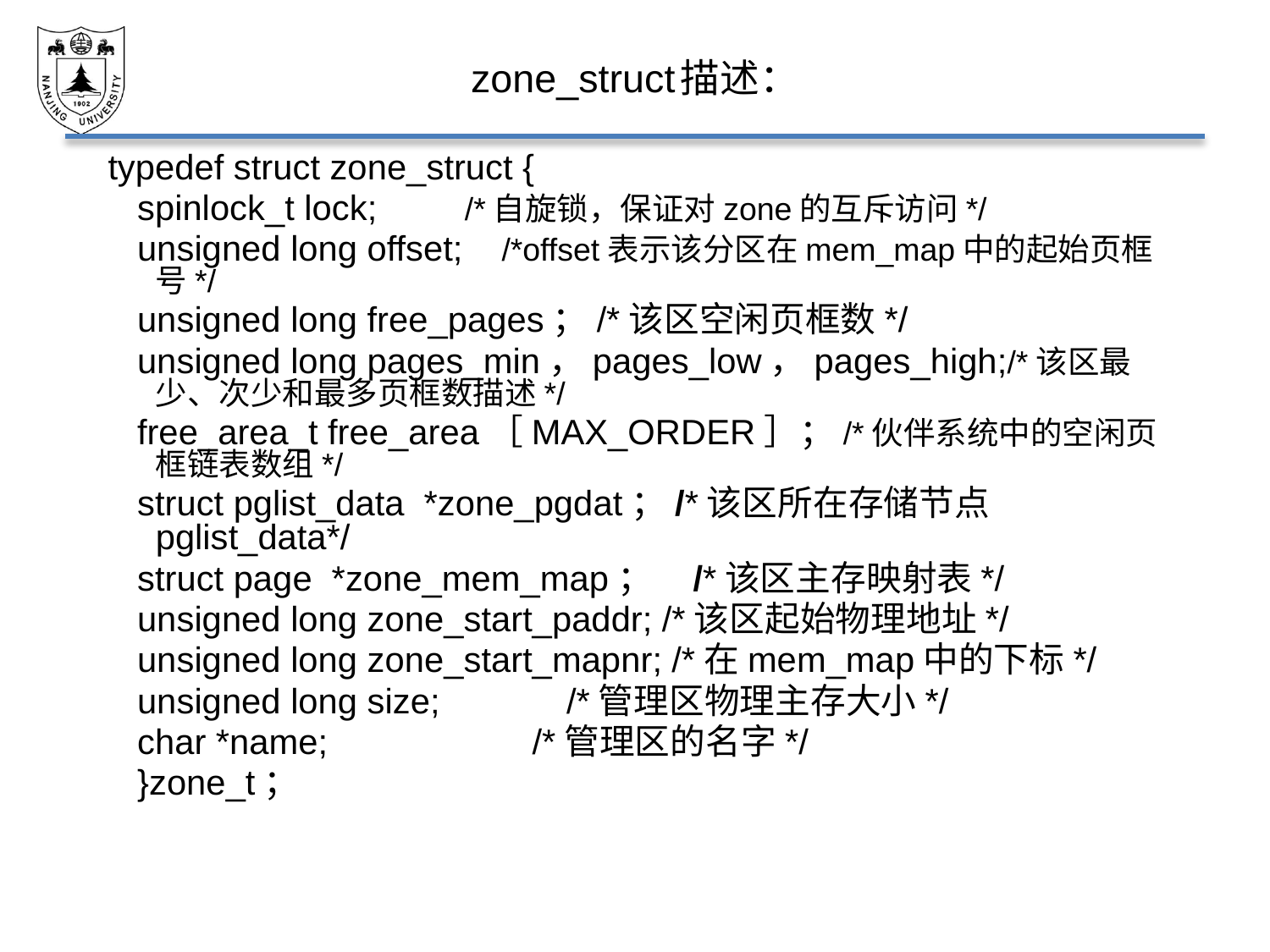

# zone_struct描述：
typedef struct zone_struct {
   spinlock_t lock;         /*自旋锁，保证对zone的互斥访问*/
   unsigned long offset;    /*offset表示该分区在mem_map中的起始页框号*/
   unsigned long free_pages；/*该区空闲页框数*/
   unsigned long pages_min，pages_low，pages_high;/*该区最少、次少和最多页框数描述*/
   free_area_t free_area［MAX_ORDER］；/*伙伴系统中的空闲页框链表数组*/
   struct pglist_data  *zone_pgdat；/*该区所在存储节点pglist_data*/
   struct page  *zone_mem_map；    /*该区主存映射表*/
   unsigned long zone_start_paddr; /*该区起始物理地址*/
   unsigned long zone_start_mapnr; /*在mem_map中的下标*/
   unsigned long size;             /*管理区物理主存大小*/
   char *name;                     /*管理区的名字*/
   }zone_t；